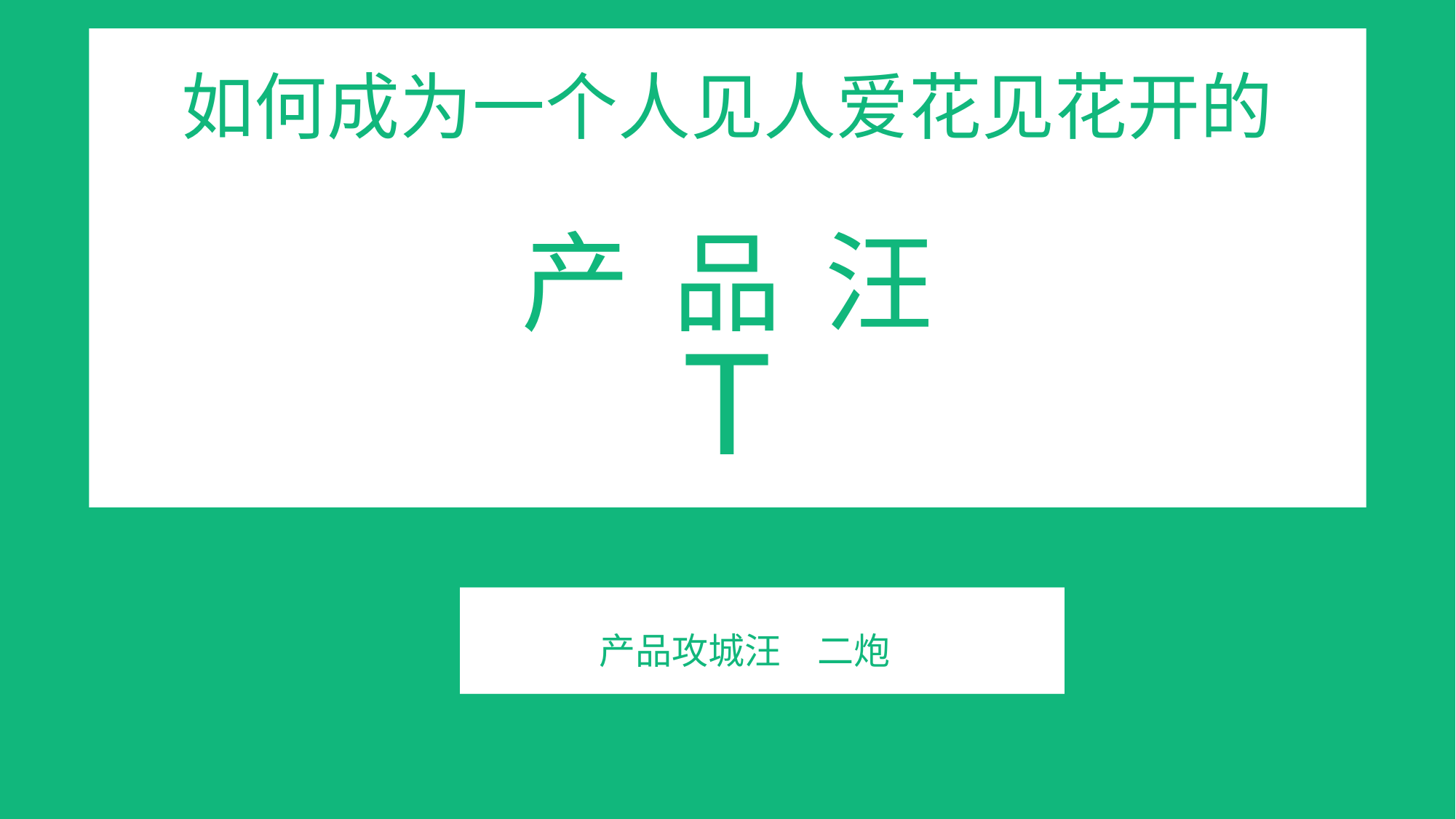

如何成为一个人见人爱花见花开的
产 品 汪

T

产品攻城汪	二炮